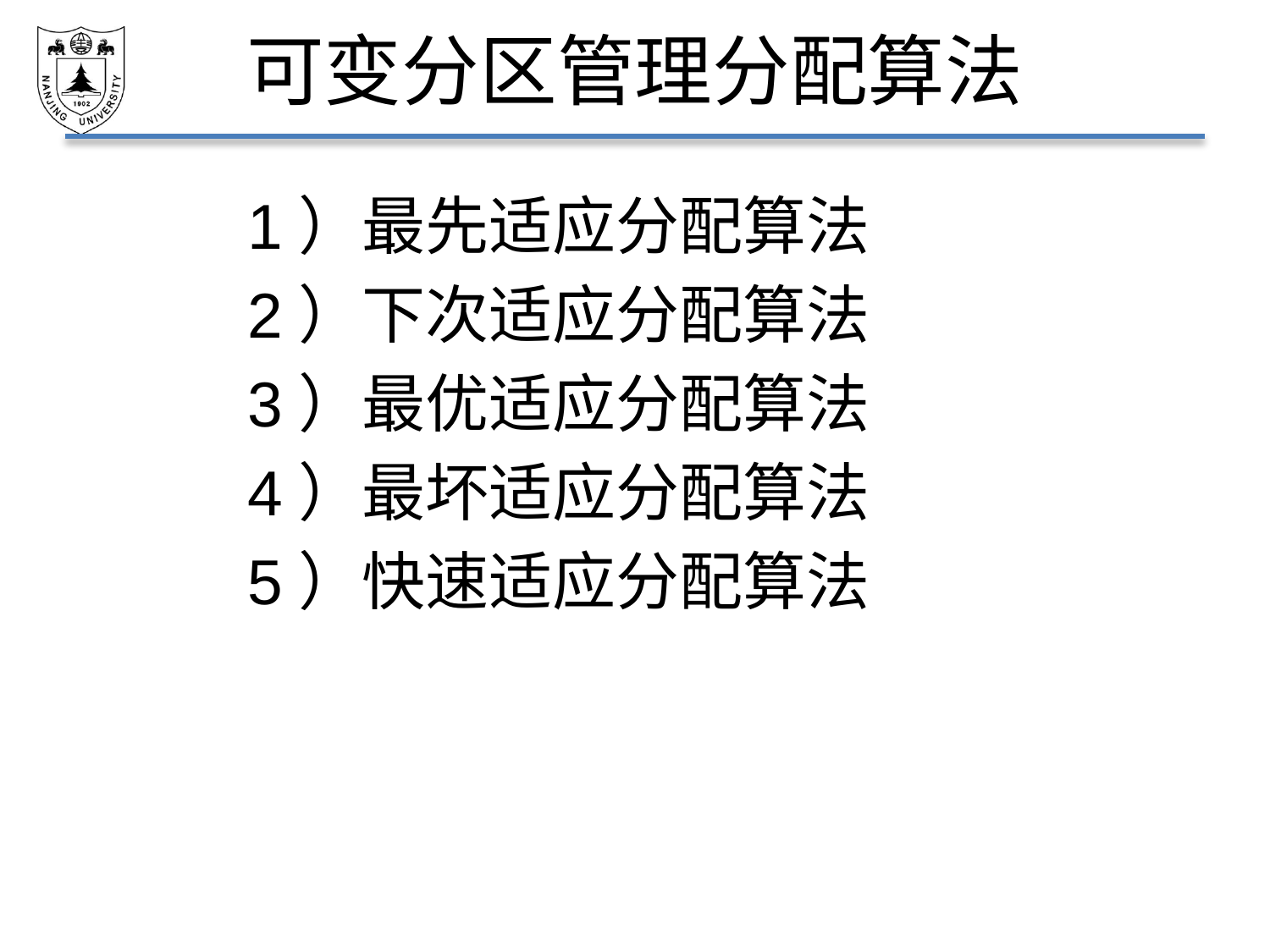

# 可变分区管理分配算法
1）最先适应分配算法
2）下次适应分配算法
3）最优适应分配算法
4）最坏适应分配算法
5）快速适应分配算法